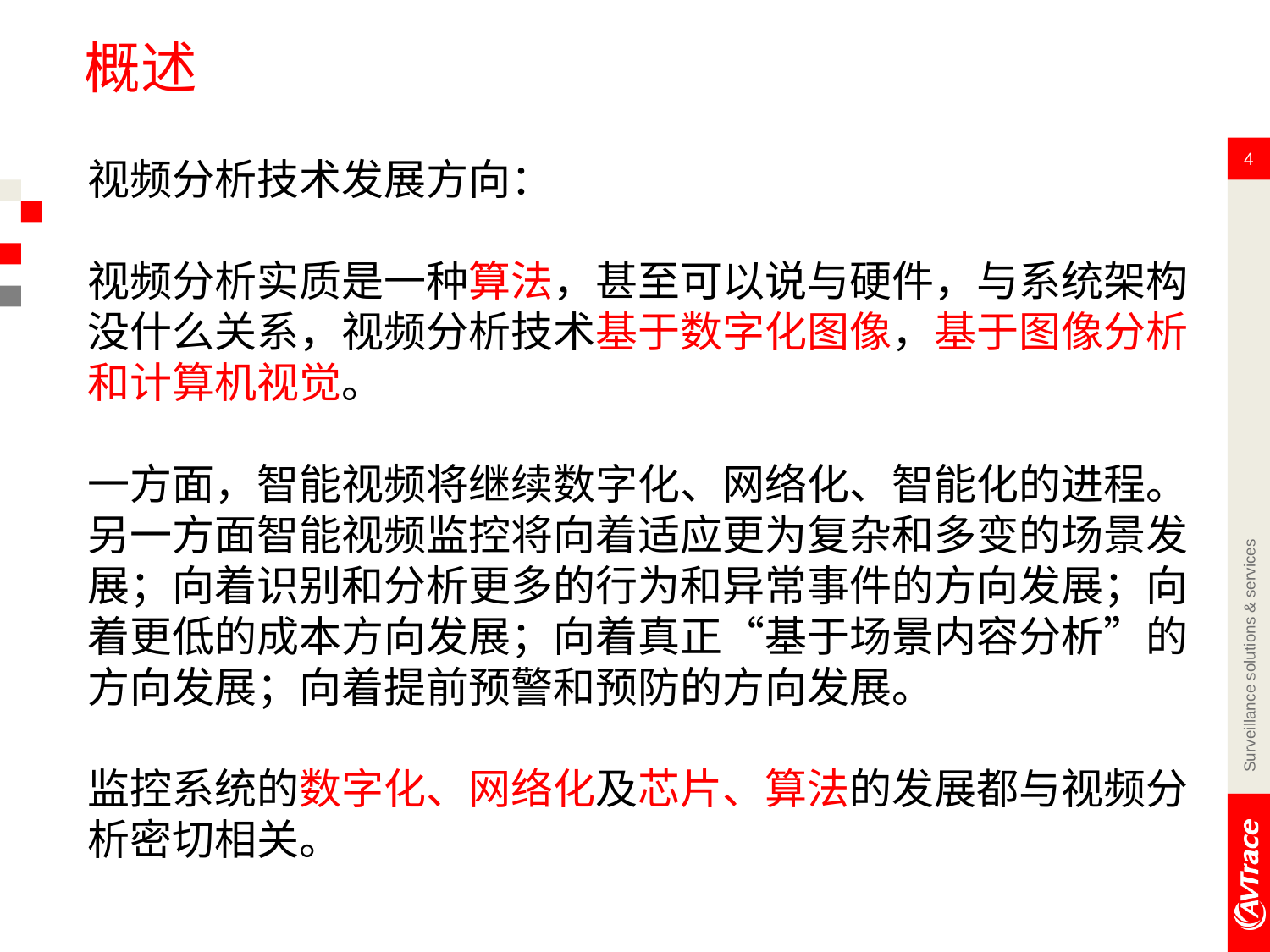

# 概述
4
视频分析技术发展方向：

视频分析实质是一种算法，甚至可以说与硬件，与系统架构没什么关系，视频分析技术基于数字化图像，基于图像分析和计算机视觉。

一方面，智能视频将继续数字化、网络化、智能化的进程。
另一方面智能视频监控将向着适应更为复杂和多变的场景发展；向着识别和分析更多的行为和异常事件的方向发展；向着更低的成本方向发展；向着真正“基于场景内容分析”的方向发展；向着提前预警和预防的方向发展。

监控系统的数字化、网络化及芯片、算法的发展都与视频分析密切相关。
Surveillance solutions & services